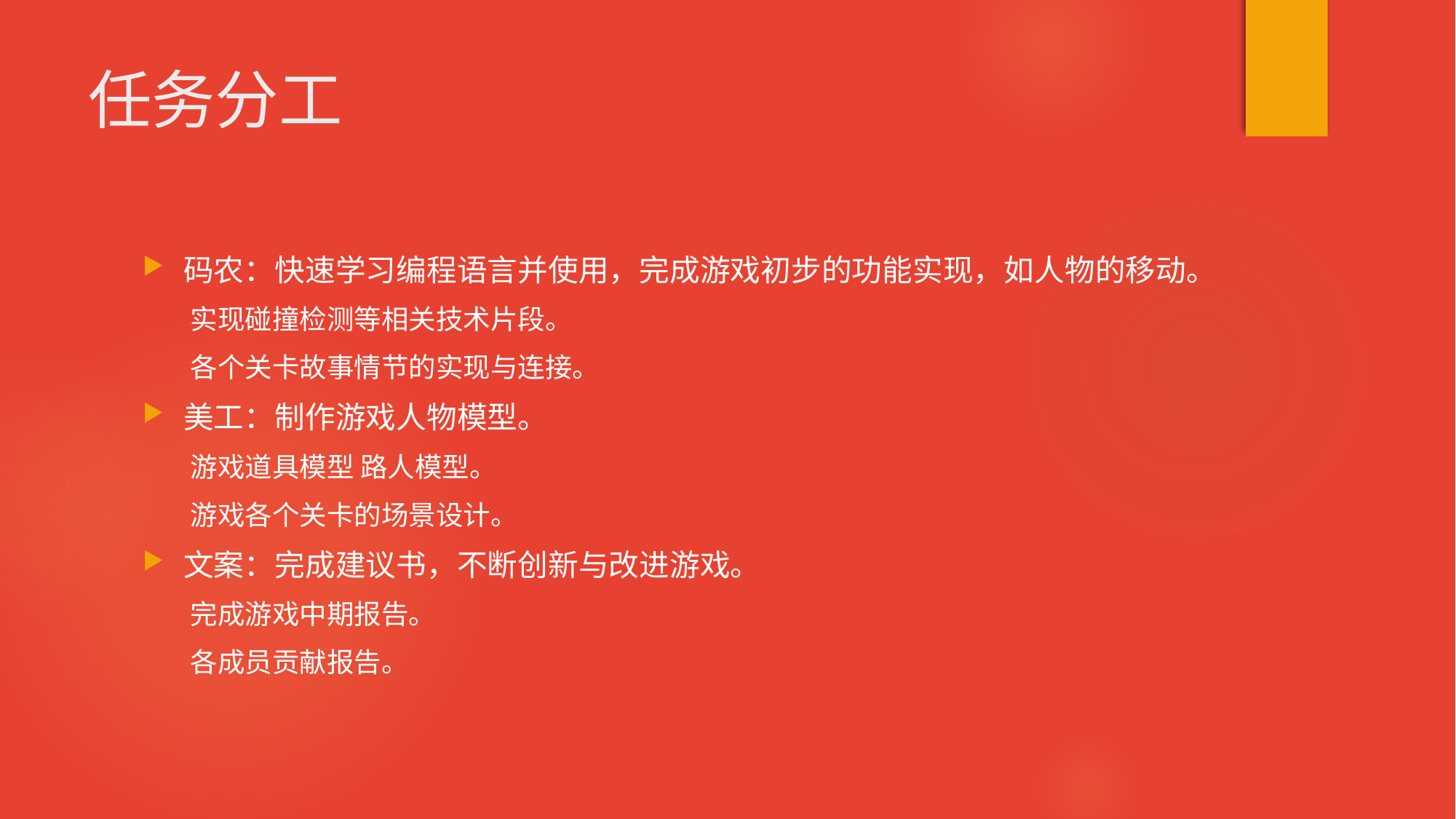

# 任务分工
码农：快速学习编程语言并使用，完成游戏初步的功能实现，如人物的移动。
实现碰撞检测等相关技术片段。
各个关卡故事情节的实现与连接。
美工：制作游戏人物模型。
游戏道具模型 路人模型。
游戏各个关卡的场景设计。
文案：完成建议书，不断创新与改进游戏。
完成游戏中期报告。
各成员贡献报告。